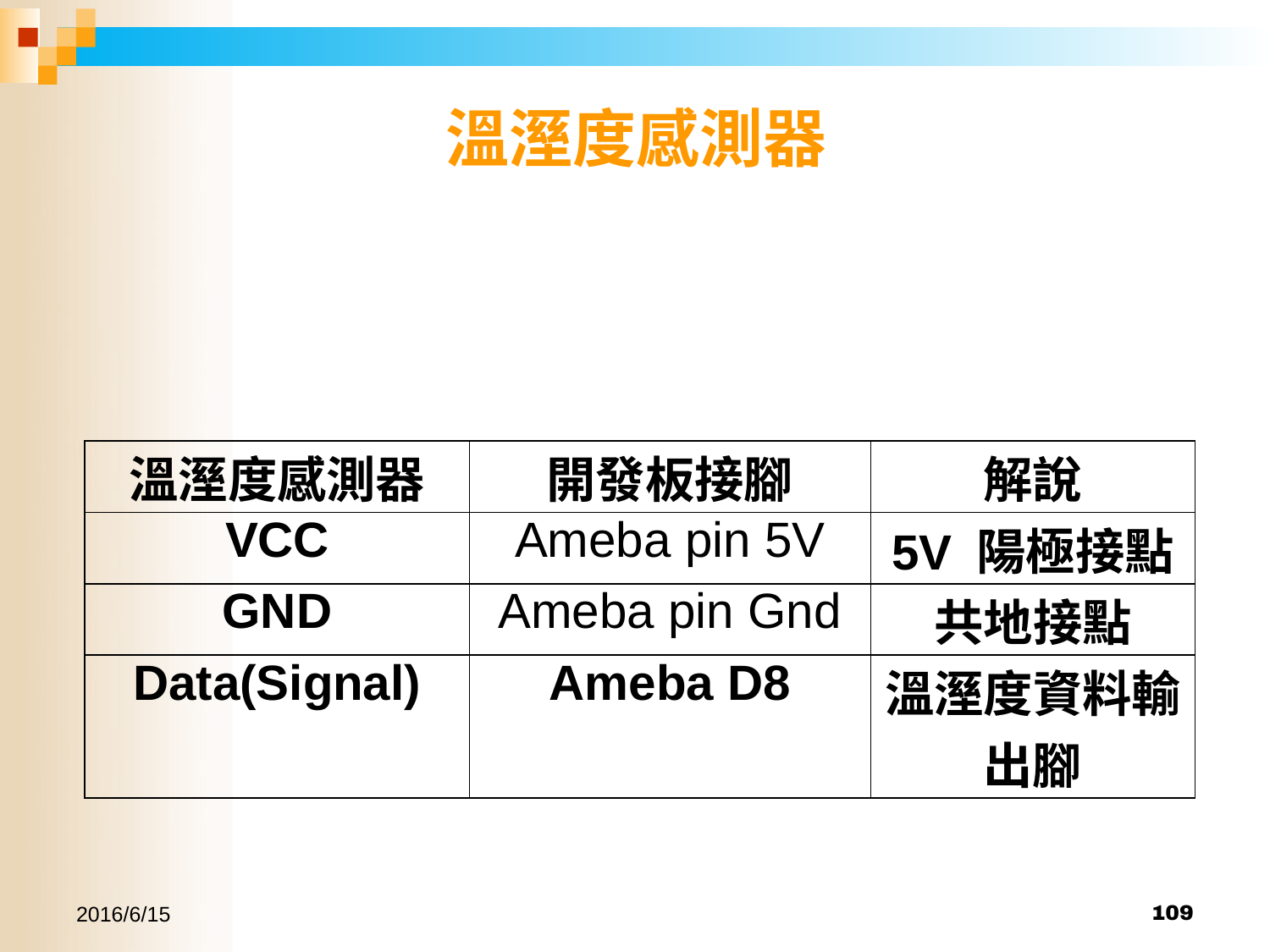

# 溫溼度感測器
| 溫溼度感測器 | 開發板接腳 | 解說 |
| --- | --- | --- |
| VCC | Ameba pin 5V | 5V 陽極接點 |
| GND | Ameba pin Gnd | 共地接點 |
| Data(Signal) | Ameba D8 | 溫溼度資料輸出腳 |
2016/6/15
109